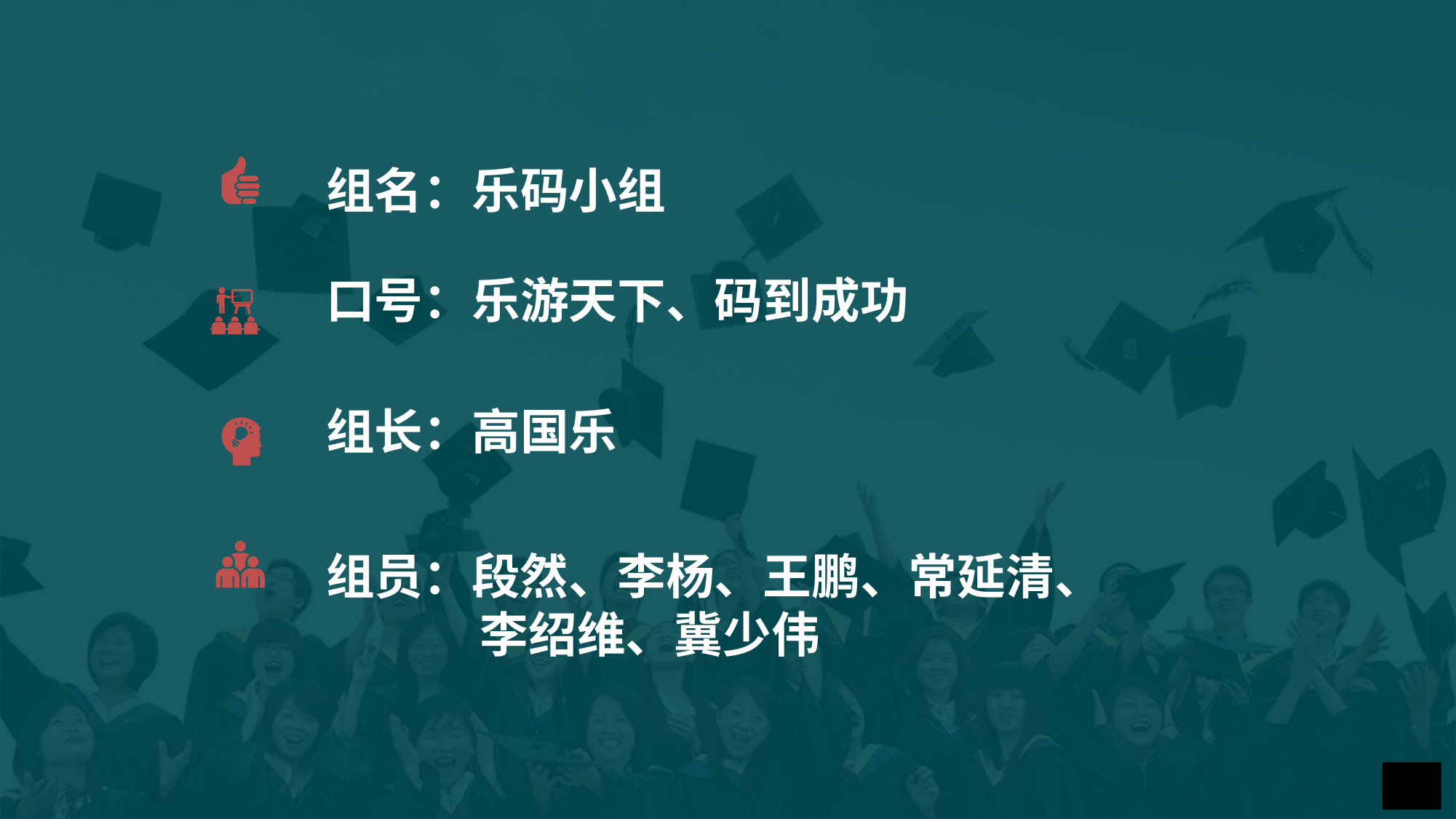

组名：乐码小组
口号：乐游天下、码到成功

组长：高国乐

组员：段然、李杨、王鹏、常延清、
	   李绍维、冀少伟